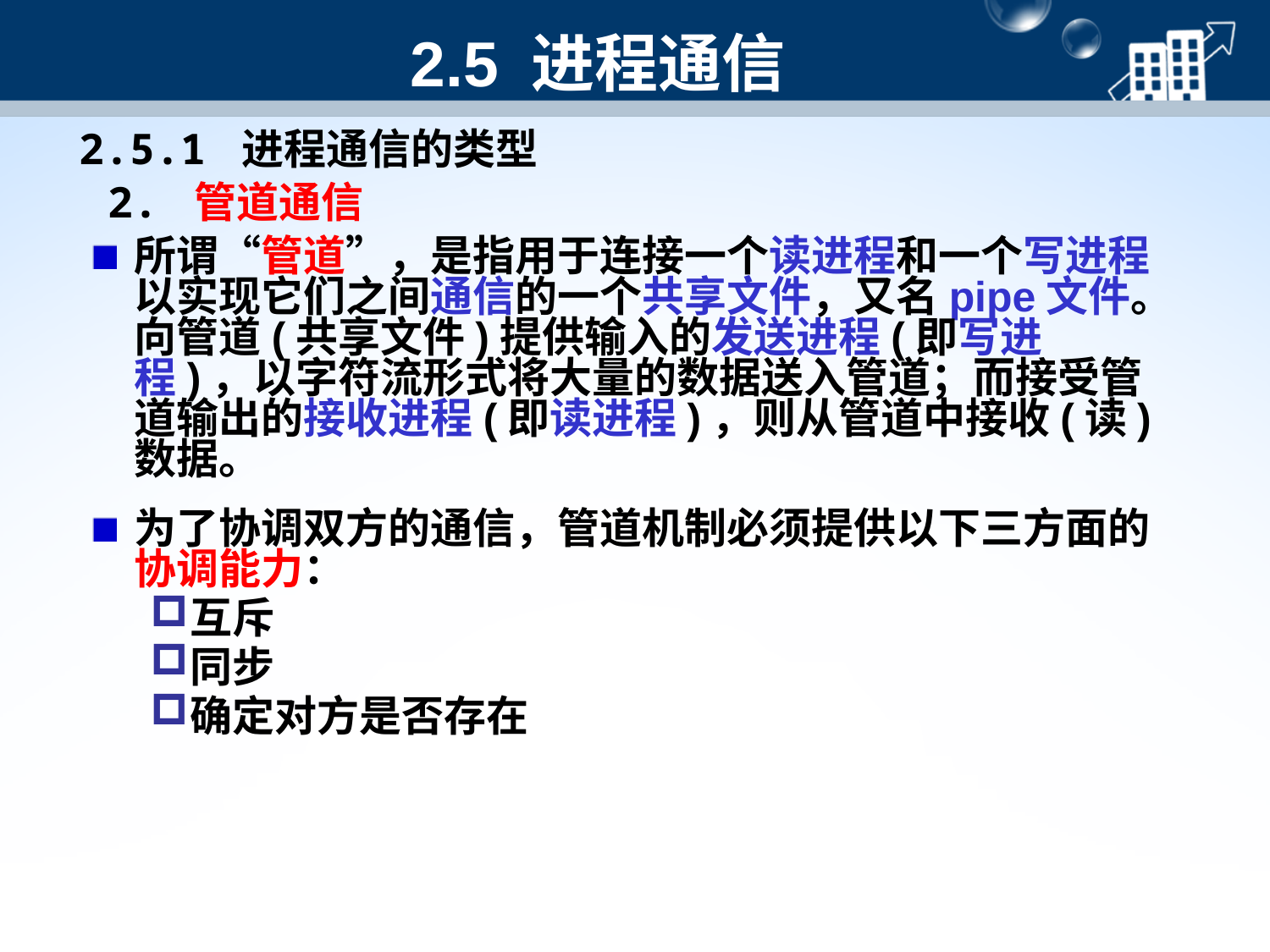

# 2.5 进程通信
2.5.1 进程通信的类型
2. 管道通信
所谓“管道”，是指用于连接一个读进程和一个写进程以实现它们之间通信的一个共享文件，又名pipe文件。向管道(共享文件)提供输入的发送进程(即写进程)，以字符流形式将大量的数据送入管道；而接受管道输出的接收进程(即读进程)，则从管道中接收(读)数据。

为了协调双方的通信，管道机制必须提供以下三方面的协调能力：
互斥
同步
确定对方是否存在